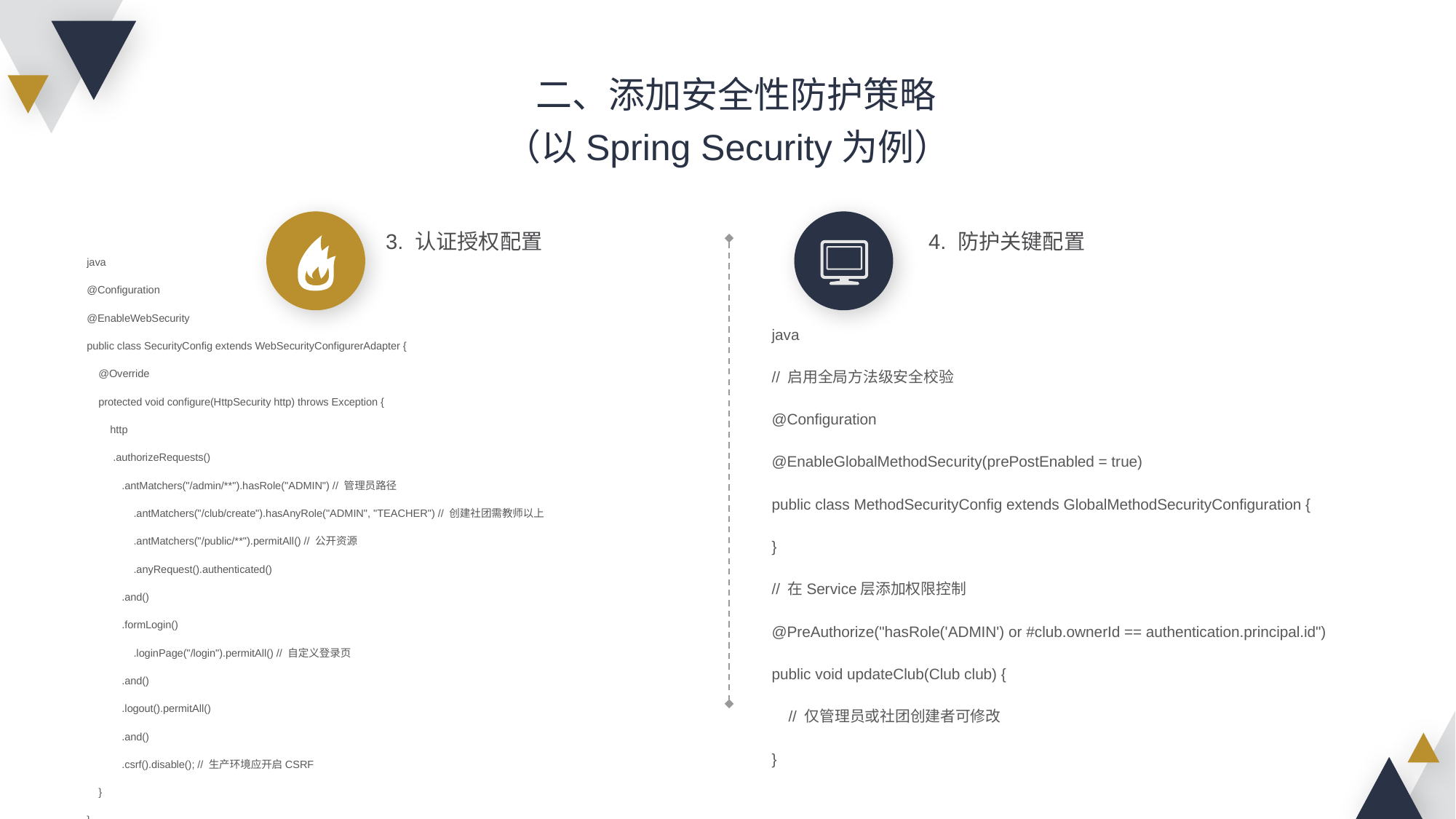

二、添加安全性防护策略
（以Spring Security为例）
3. 认证授权配置
4. 防护关键配置

java
@Configuration
@EnableWebSecurity
public class SecurityConfig extends WebSecurityConfigurerAdapter {
    @Override
    protected void configure(HttpSecurity http) throws Exception {
        http
         .authorizeRequests()
            .antMatchers("/admin/**").hasRole("ADMIN") // 管理员路径
                .antMatchers("/club/create").hasAnyRole("ADMIN", "TEACHER") // 创建社团需教师以上
                .antMatchers("/public/**").permitAll() // 公开资源
                .anyRequest().authenticated()
            .and()
            .formLogin()
                .loginPage("/login").permitAll() // 自定义登录页
            .and()
            .logout().permitAll()
            .and()
            .csrf().disable(); // 生产环境应开启CSRF
    }
}

java
// 启用全局方法级安全校验
@Configuration
@EnableGlobalMethodSecurity(prePostEnabled = true)
public class MethodSecurityConfig extends GlobalMethodSecurityConfiguration {
}
// 在Service层添加权限控制
@PreAuthorize("hasRole('ADMIN') or #club.ownerId == authentication.principal.id")
public void updateClub(Club club) {
    // 仅管理员或社团创建者可修改
}